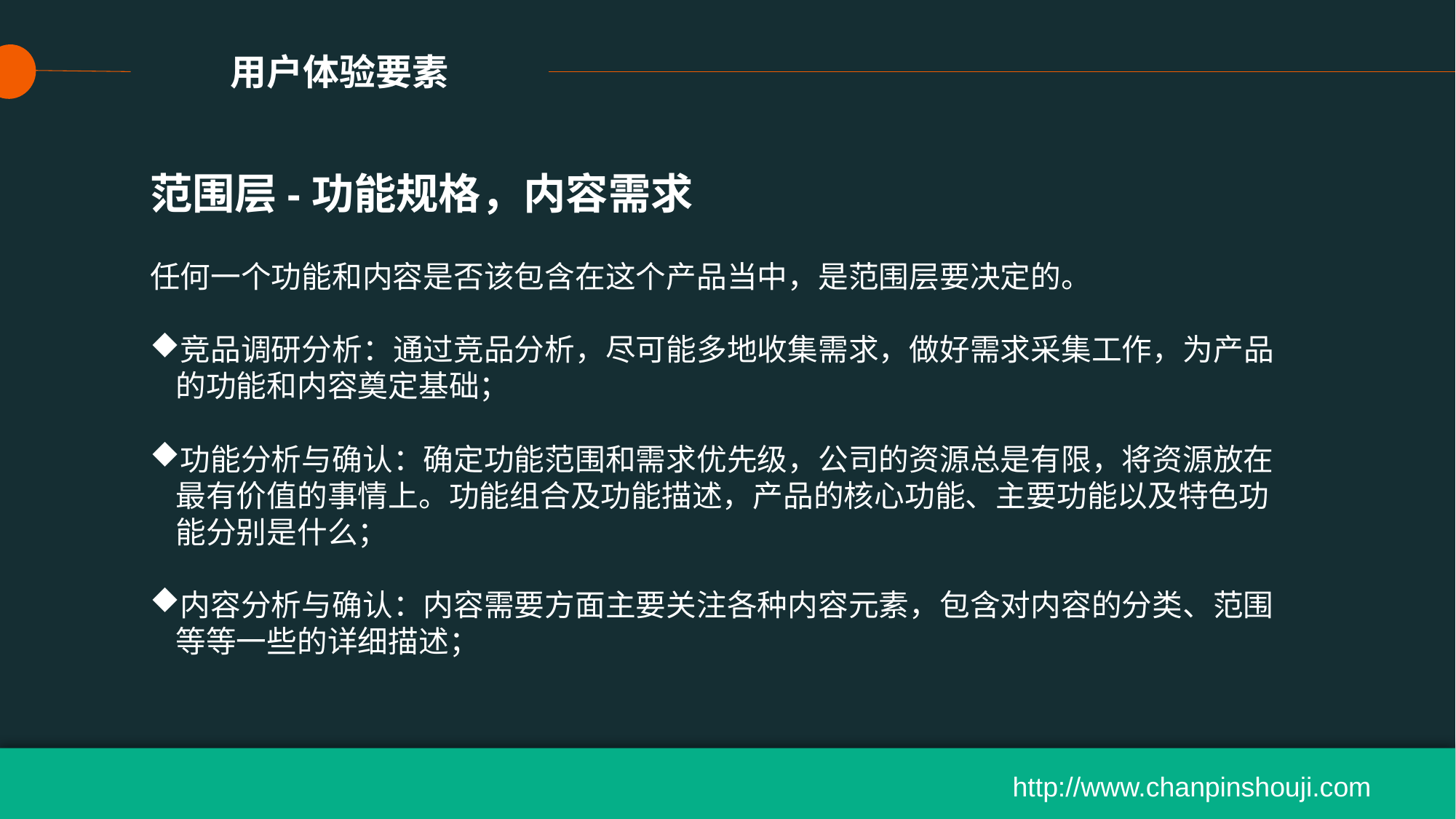

用户体验要素
范围层-功能规格，内容需求
任何一个功能和内容是否该包含在这个产品当中，是范围层要决定的。

竞品调研分析：通过竞品分析，尽可能多地收集需求，做好需求采集工作，为产品的功能和内容奠定基础；

功能分析与确认：确定功能范围和需求优先级，公司的资源总是有限，将资源放在最有价值的事情上。功能组合及功能描述，产品的核心功能、主要功能以及特色功能分别是什么；

内容分析与确认：内容需要方面主要关注各种内容元素，包含对内容的分类、范围等等一些的详细描述；
http://www.chanpinshouji.com